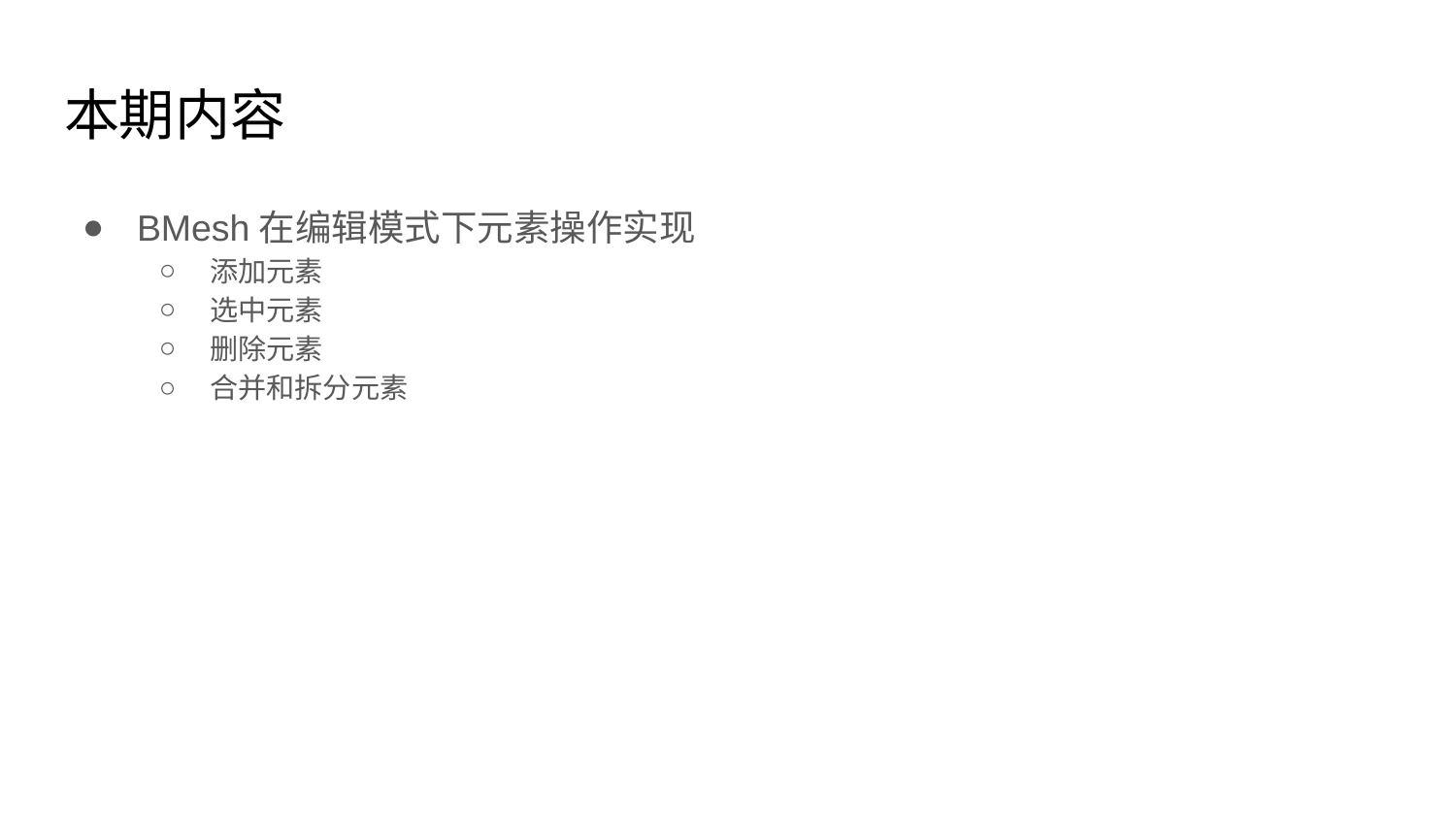

# 本期内容
BMesh在编辑模式下元素操作实现
添加元素
选中元素
删除元素
合并和拆分元素